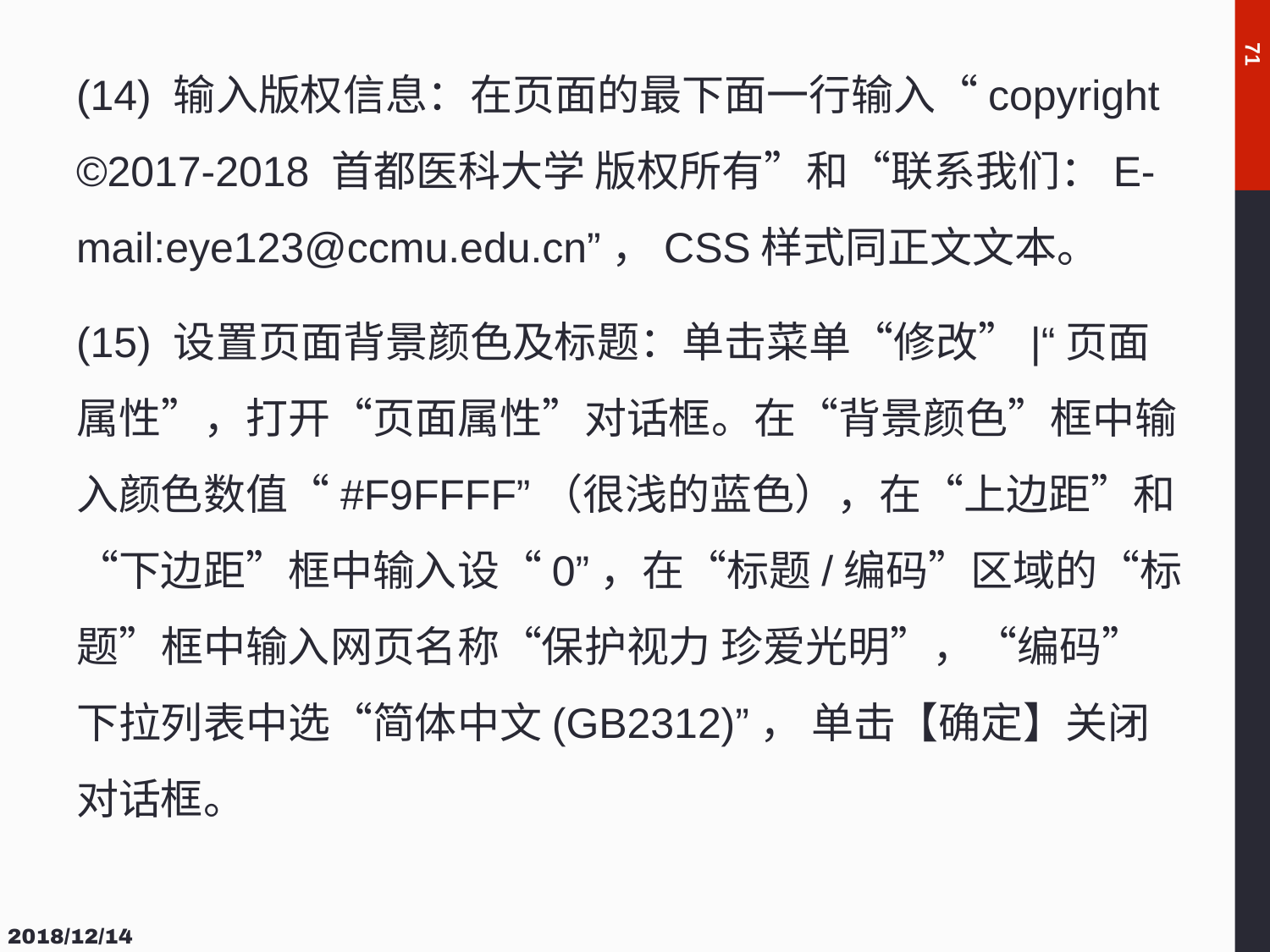

71
(14) 输入版权信息：在页面的最下面一行输入“copyright ©2017-2018 首都医科大学 版权所有”和“联系我们：E-mail:eye123@ccmu.edu.cn”，CSS样式同正文文本。
(15) 设置页面背景颜色及标题：单击菜单“修改”|“页面属性”，打开“页面属性”对话框。在“背景颜色”框中输入颜色数值“#F9FFFF”（很浅的蓝色），在“上边距”和“下边距”框中输入设“0”，在“标题/编码”区域的“标题”框中输入网页名称“保护视力 珍爱光明”，“编码”下拉列表中选“简体中文(GB2312)”， 单击【确定】关闭对话框。

2018/12/14